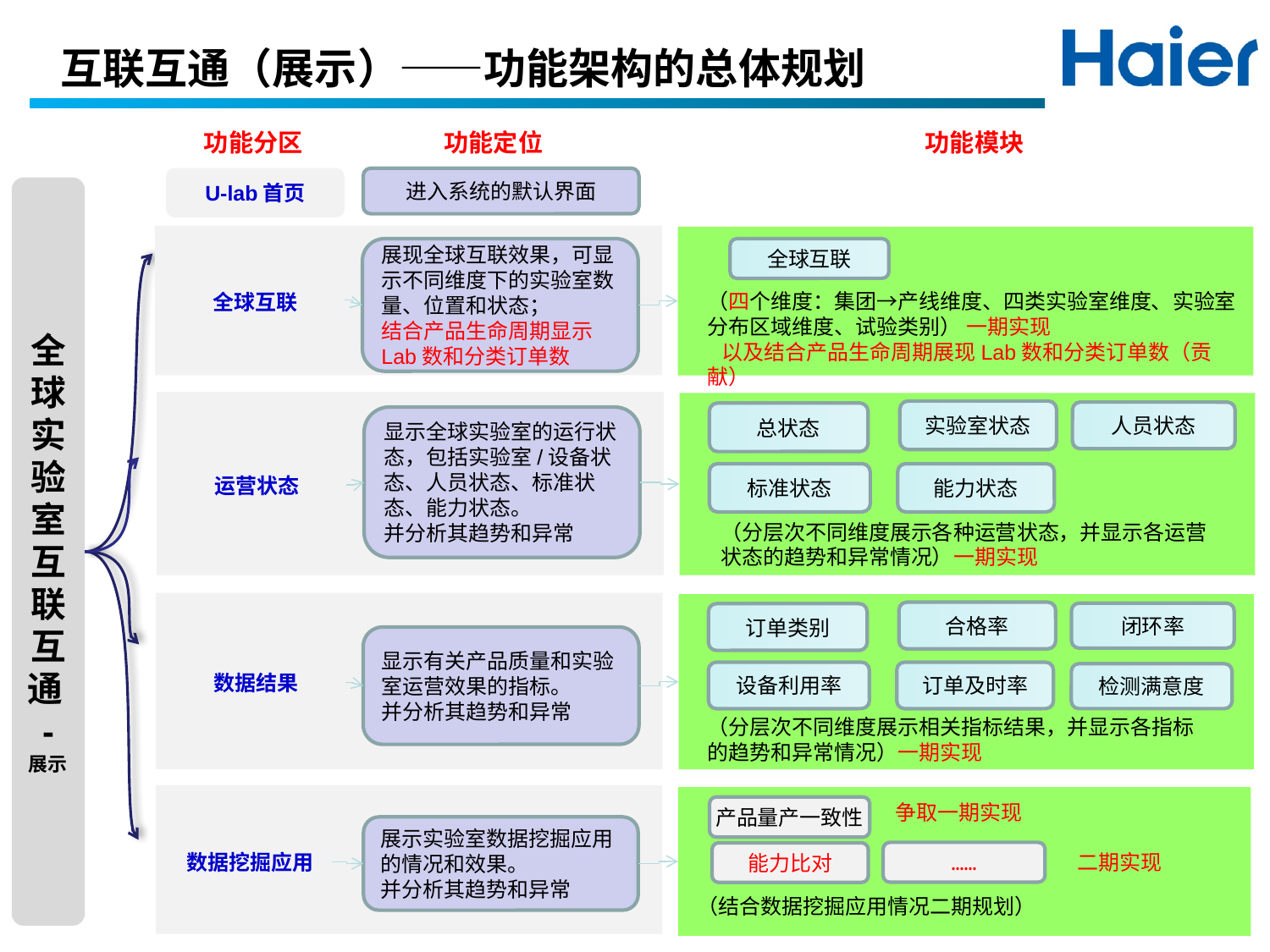

互联互通（展示）——功能架构的总体规划
功能分区
功能定位
功能模块
进入系统的默认界面
U-lab首页
全球实验室互联互通-
展示

展现全球互联效果，可显示不同维度下的实验室数量、位置和状态；
结合产品生命周期显示Lab数和分类订单数
全球互联
全球互联
（四个维度：集团→产线维度、四类实验室维度、实验室分布区域维度、试验类别） 一期实现
  以及结合产品生命周期展现Lab数和分类订单数（贡献）

实验室状态
人员状态
总状态
显示全球实验室的运行状态，包括实验室/设备状态、人员状态、标准状态、能力状态。
并分析其趋势和异常
运营状态
标准状态
能力状态
（分层次不同维度展示各种运营状态，并显示各运营状态的趋势和异常情况）一期实现

合格率
闭环率
订单类别
显示有关产品质量和实验室运营效果的指标。
并分析其趋势和异常
数据结果
设备利用率
订单及时率
检测满意度
（分层次不同维度展示相关指标结果，并显示各指标的趋势和异常情况）一期实现

产品量产一致性
展示实验室数据挖掘应用的情况和效果。
并分析其趋势和异常
数据挖掘应用
……
能力比对
争取一期实现
二期实现
（结合数据挖掘应用情况二期规划）